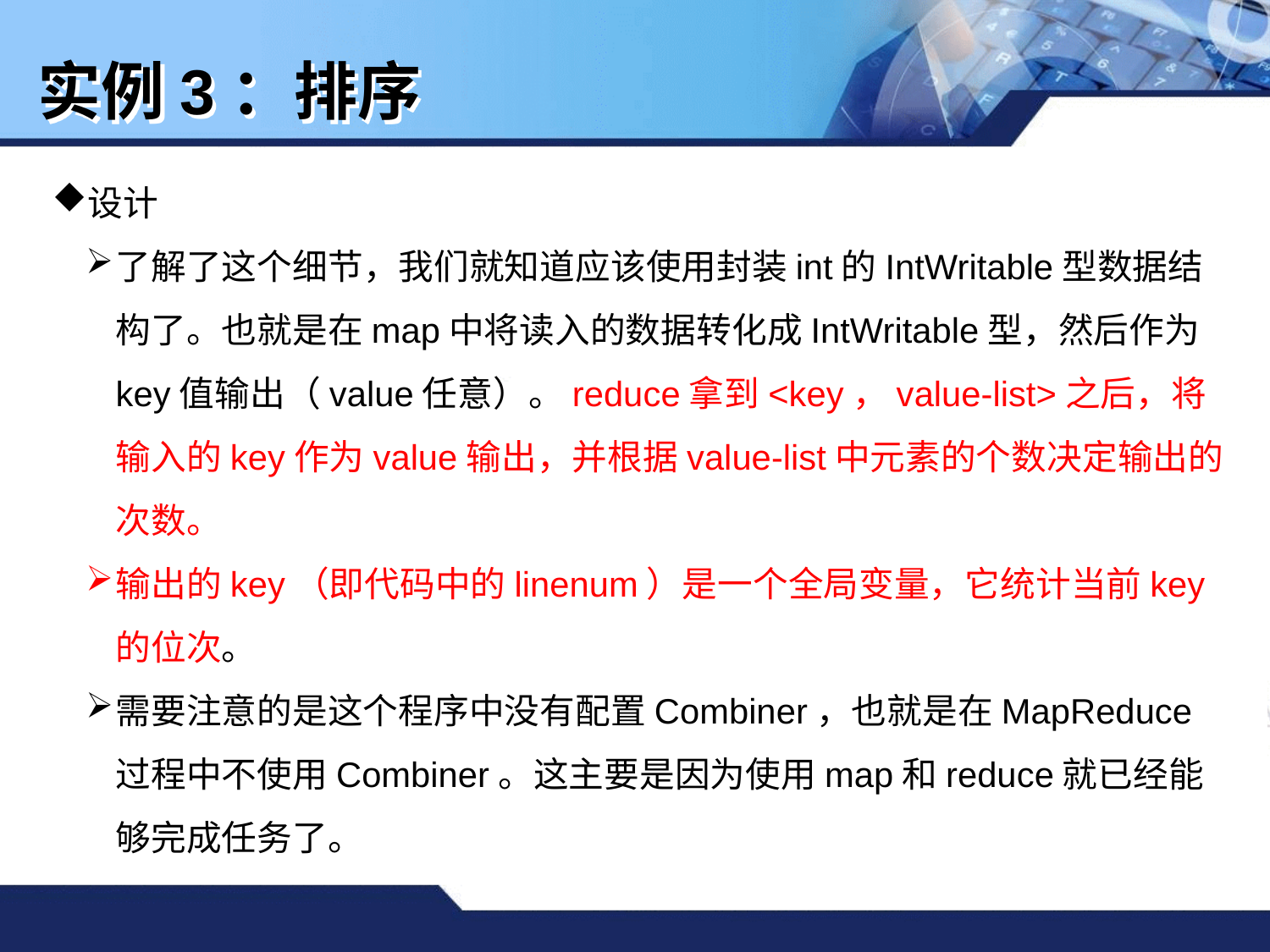

# 实例3：排序
设计
了解了这个细节，我们就知道应该使用封装int的IntWritable型数据结构了。也就是在map中将读入的数据转化成IntWritable型，然后作为key值输出（value任意）。reduce拿到<key，value-list>之后，将输入的key作为value输出，并根据value-list中元素的个数决定输出的次数。
输出的key（即代码中的linenum）是一个全局变量，它统计当前key的位次。
需要注意的是这个程序中没有配置Combiner，也就是在MapReduce过程中不使用Combiner。这主要是因为使用map和reduce就已经能够完成任务了。